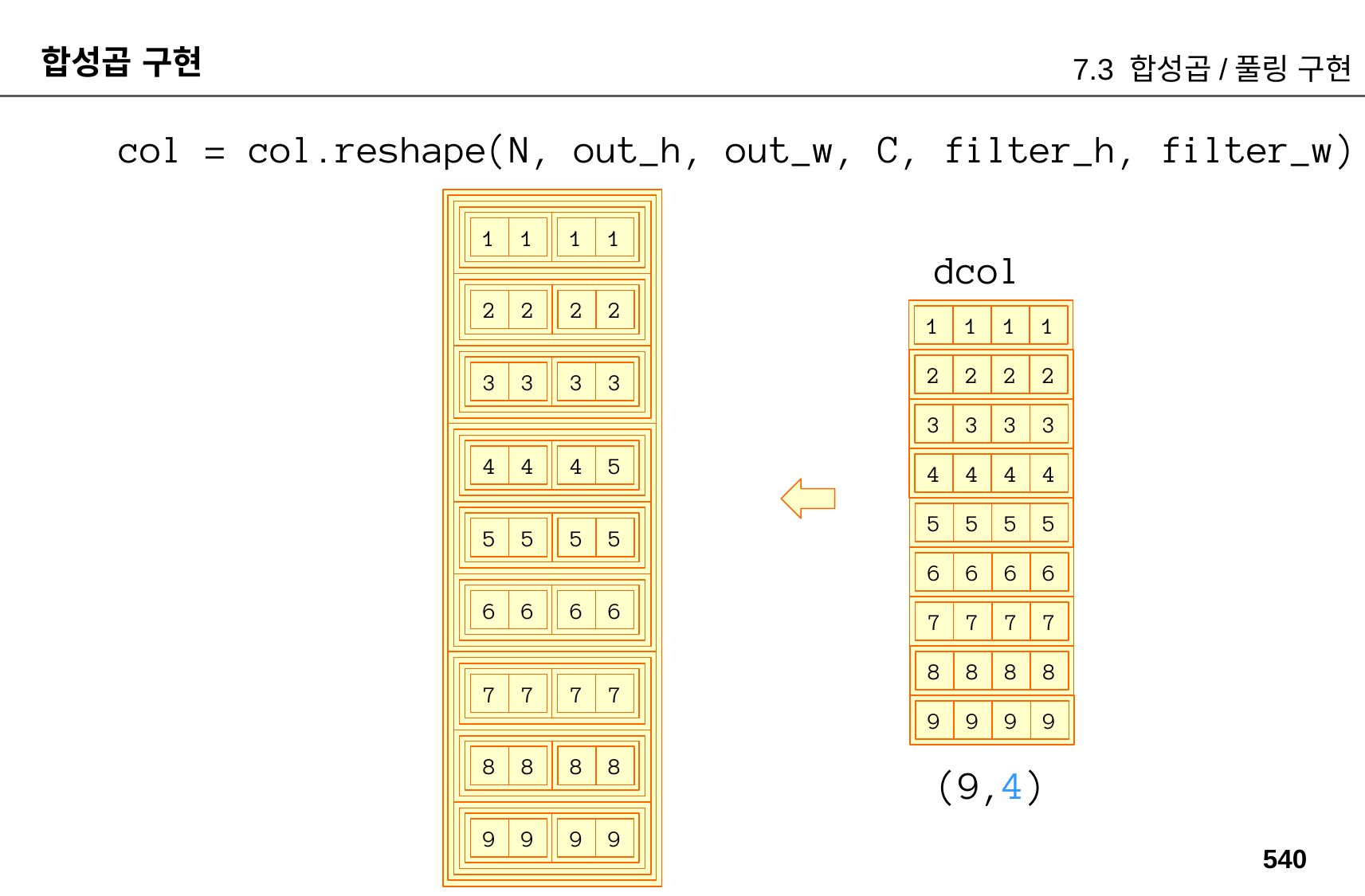

합성곱 구현
7.3 합성곱/풀링 구현
col = col.reshape(N, out_h, out_w, C, filter_h, filter_w)

1
1
1
1
dcol

2
2
2
2

1
1
1
1

2
2
2
2

3
3
3
3

3
3
3
3

4
4
4
5

4
4
4
4

5
5
5
5

5
5
5
5

6
6
6
6

6
6
6
6

7
7
7
7

8
8
8
8

7
7
7
7

9
9
9
9

8
8
8
8
(9,4)

9
9
9
9